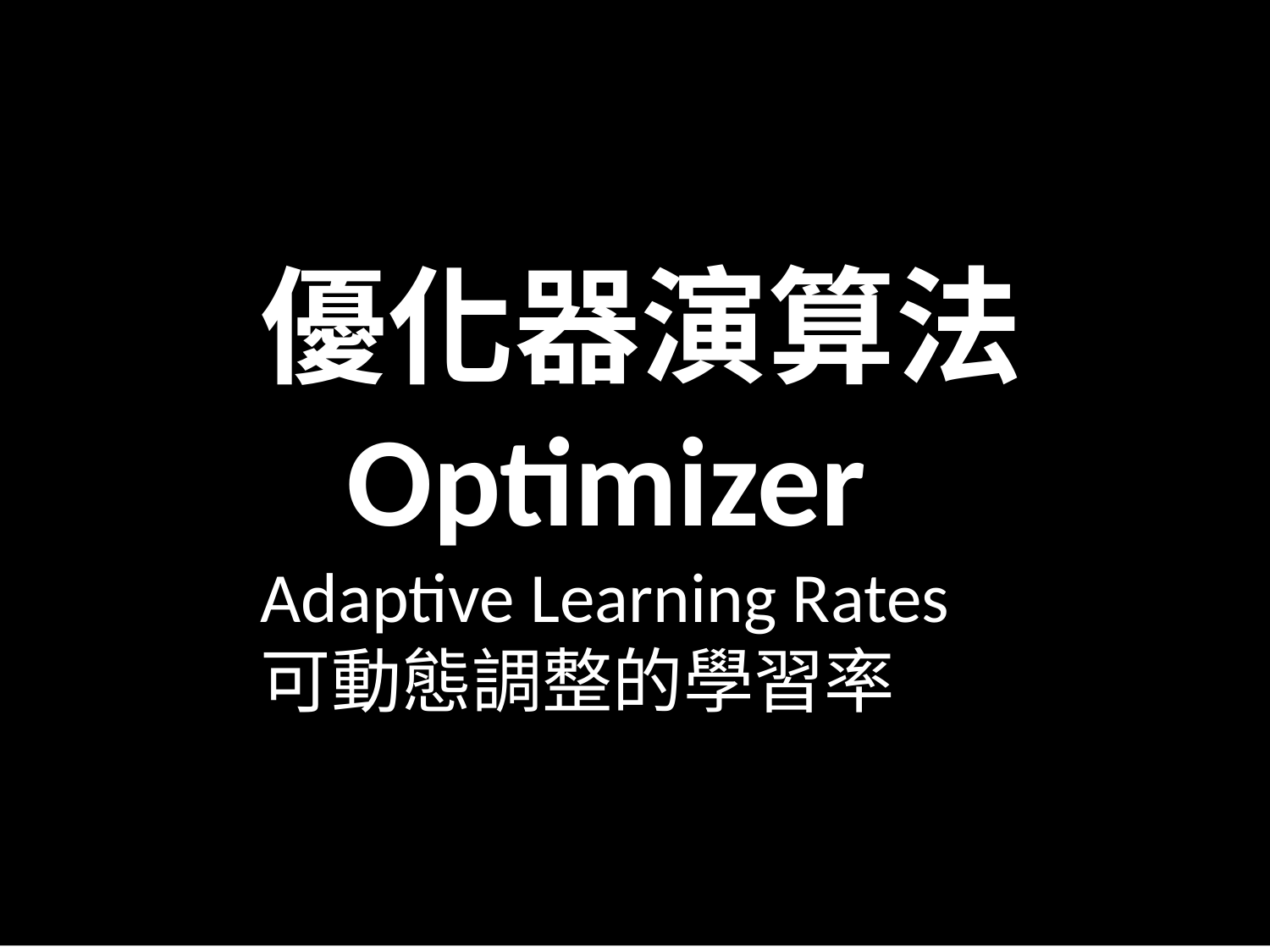

#
優化器演算法
   Optimizer
Adaptive Learning Rates
可動態調整的學習率

76